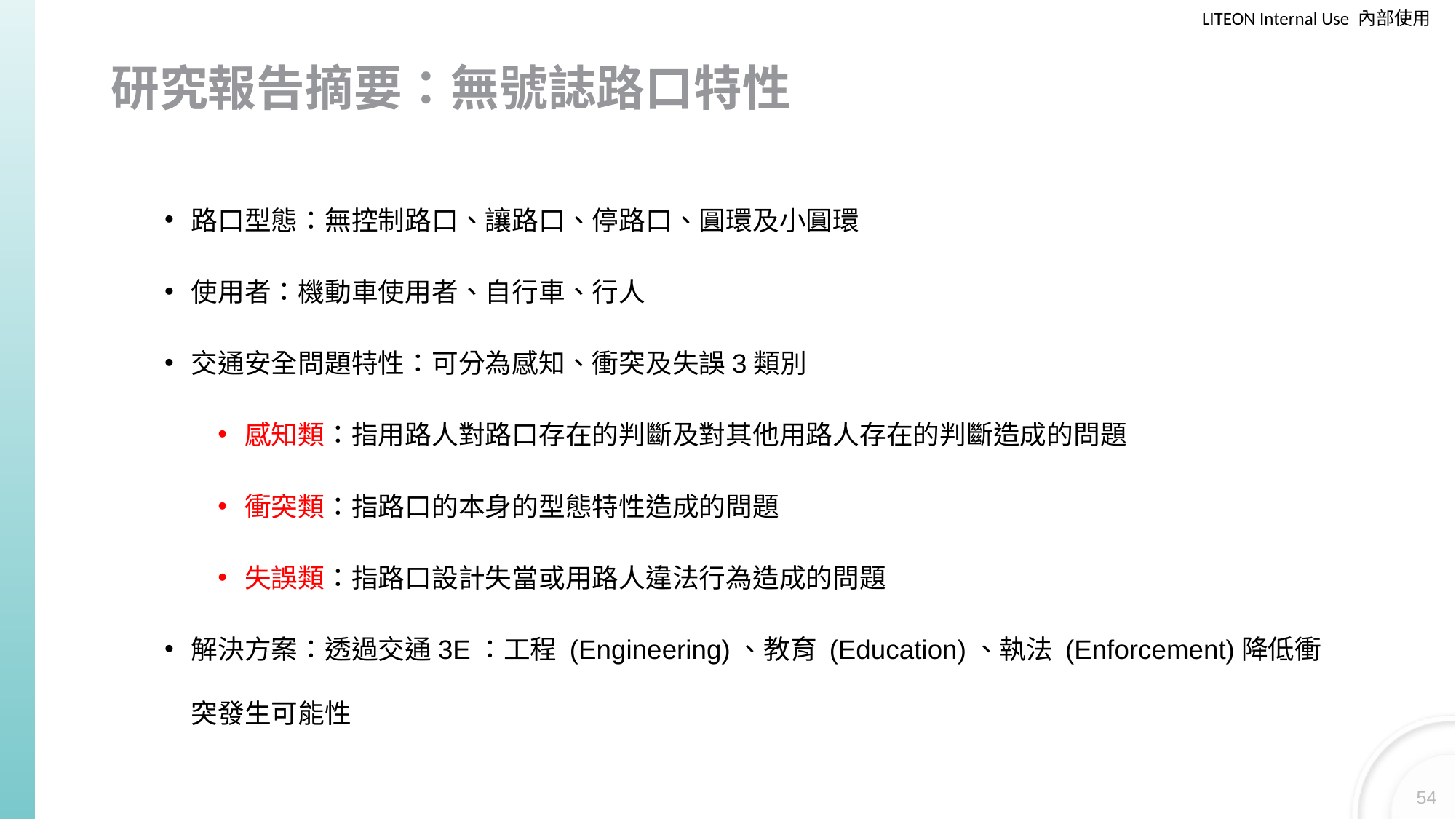

# 研究報告摘要：無號誌路口特性
路口型態：無控制路口、讓路口、停路口、圓環及小圓環
使用者：機動車使用者、自行車、行人
交通安全問題特性：可分為感知、衝突及失誤3類別
感知類：指用路人對路口存在的判斷及對其他用路人存在的判斷造成的問題
衝突類：指路口的本身的型態特性造成的問題
失誤類：指路口設計失當或用路人違法行為造成的問題
解決方案：透過交通3E：工程 (Engineering)、教育 (Education)、執法 (Enforcement)降低衝突發生可能性
54